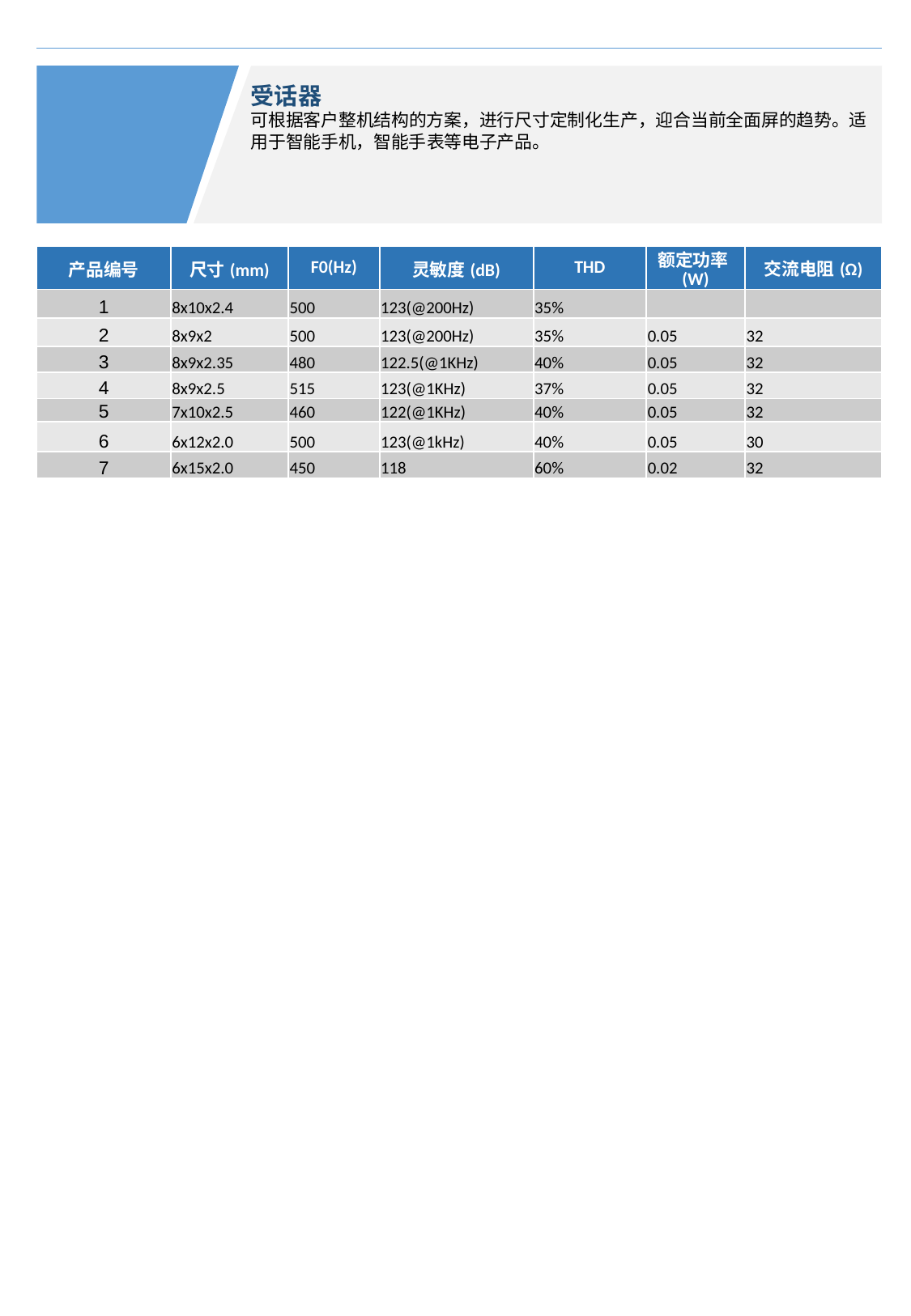

受话器
可根据客户整机结构的方案，进行尺寸定制化生产，迎合当前全面屏的趋势。适用于智能手机，智能手表等电子产品。
| 产品编号 | 尺寸(mm) | F0(Hz) | 灵敏度(dB) | THD | 额定功率(W) | 交流电阻(Ω) |
| --- | --- | --- | --- | --- | --- | --- |
| 1 | 8x10x2.4 | 500 | 123(@200Hz) | 35% |  |  |
| 2 | 8x9x2 | 500 | 123(@200Hz) | 35% | 0.05 | 32 |
| 3 | 8x9x2.35 | 480 | 122.5(@1KHz) | 40% | 0.05 | 32 |
| 4 | 8x9x2.5 | 515 | 123(@1KHz) | 37% | 0.05 | 32 |
| 5 | 7x10x2.5 | 460 | 122(@1KHz) | 40% | 0.05 | 32 |
| 6 | 6x12x2.0 | 500 | 123(@1kHz) | 40% | 0.05 | 30 |
| 7 | 6x15x2.0 | 450 | 118 | 60% | 0.02 | 32 |